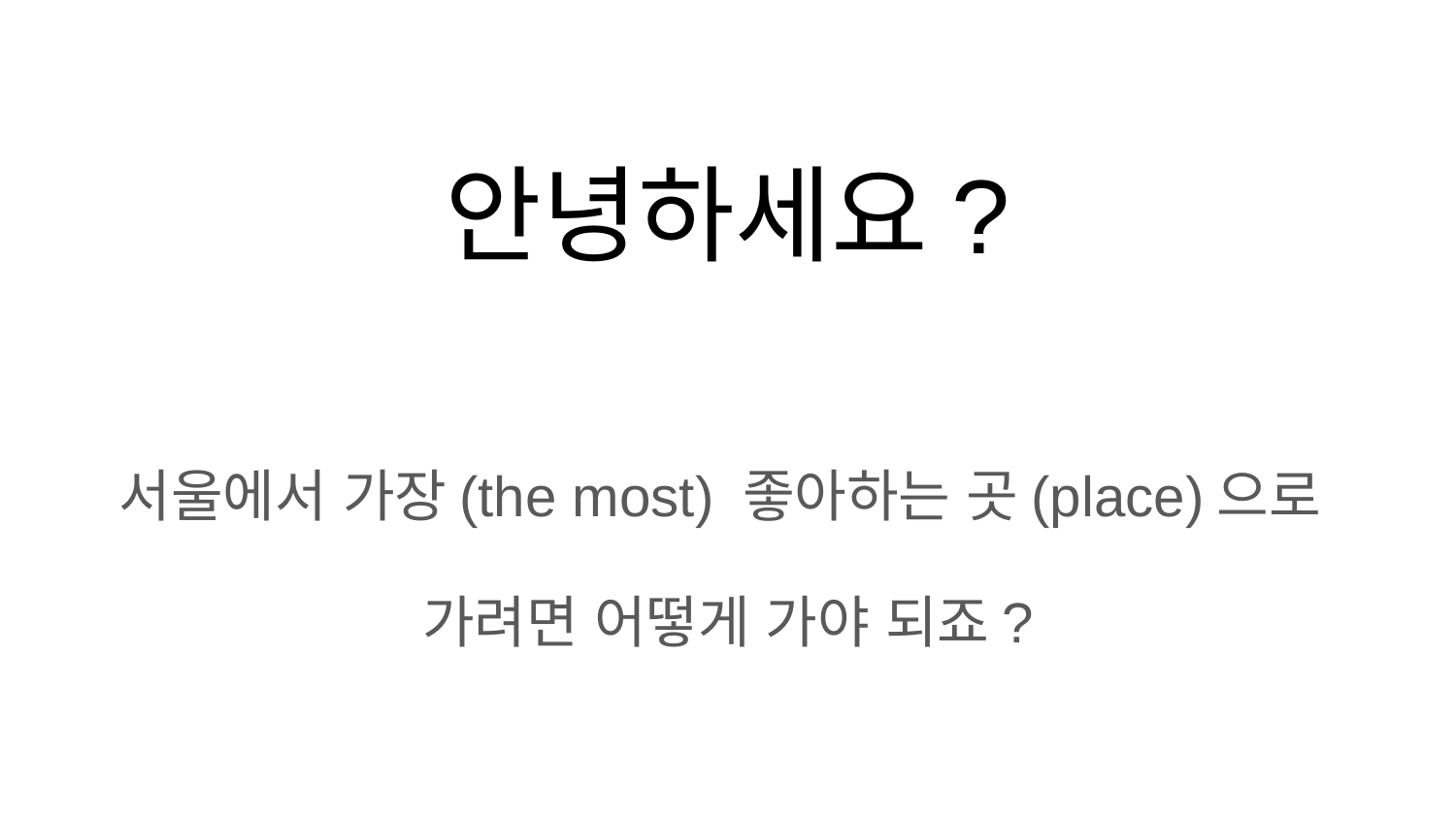

# 안녕하세요?
서울에서 가장(the most) 좋아하는 곳(place)으로

가려면 어떻게 가야 되죠?